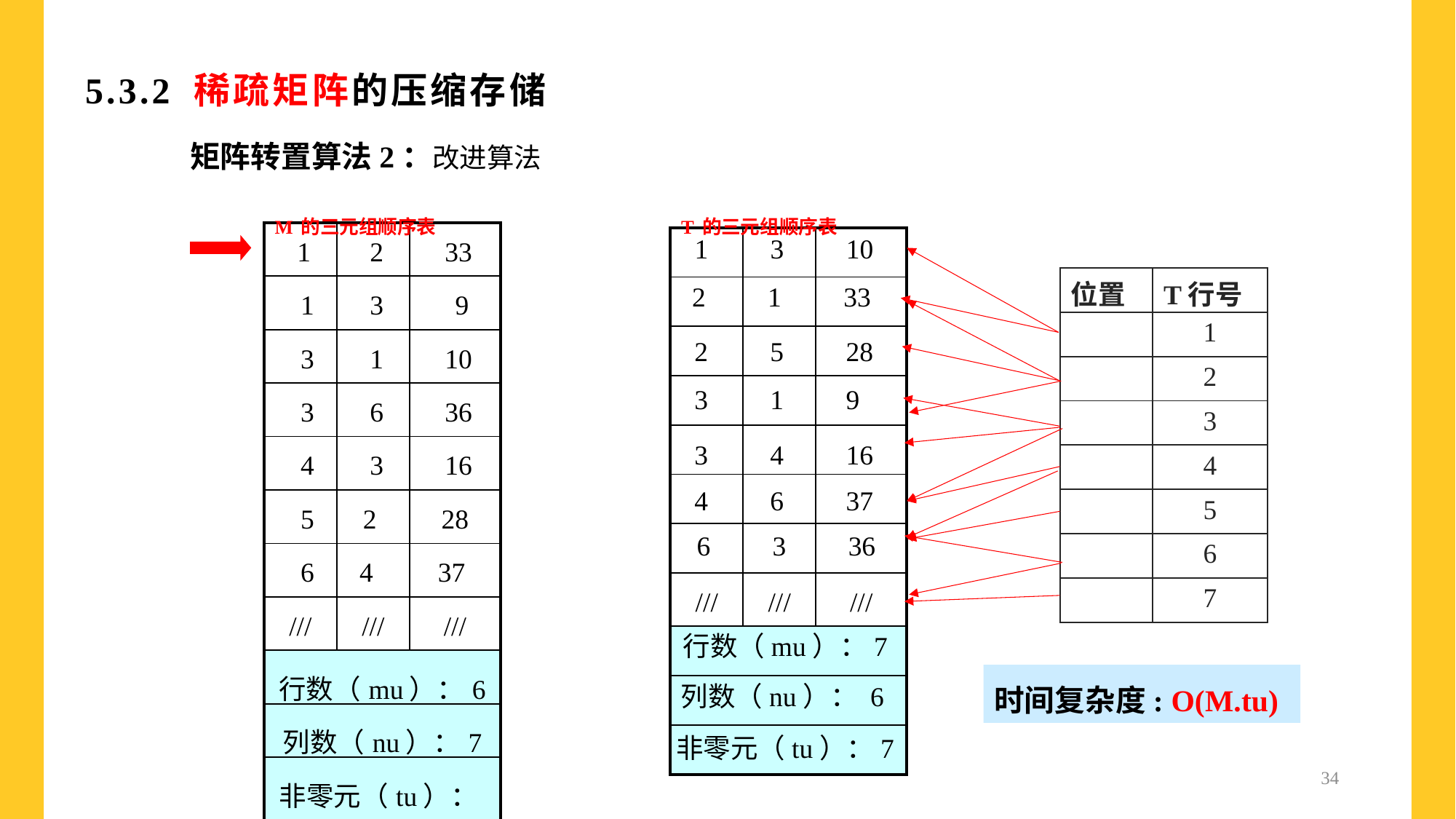

5.3.2 稀疏矩阵的压缩存储
矩阵转置算法2：改进算法
M的三元组顺序表
T的三元组顺序表
| 1 | 2 | 33 |
| --- | --- | --- |
| 1 | 3 | 9 |
| 3 | 1 | 10 |
| 3 | 6 | 36 |
| 4 | 3 | 16 |
| 5 | 2 | 28 |
| 6 | 4 | 37 |
| /// | /// | /// |
| 行数（mu）：6 |  |  |
| 列数（nu）：7 |  |  |
| 非零元（tu）：7 |  |  |
    1         3         10
|  |  |  |
| --- | --- | --- |
|  |  |  |
|  |  |  |
|  |  |  |
|  |  |  |
|  |  |  |
|  |  |  |
| /// | /// | /// |
|  |  |  |
|  |  |  |
|  |  |  |

| 位置 | T行号 |
| --- | --- |
|  | 1 |
|  | 2 |
|  | 3 |
|  | 4 |
|  | 5 |
|  | 6 |
|  | 7 |
    2         1         33
    2         5         28
    3         1         9
    3         4         16
    4         6         37
    6         3         36
行数（mu）：7
列数（nu）： 6
时间复杂度: O(M.tu)
非零元（tu）：7
34